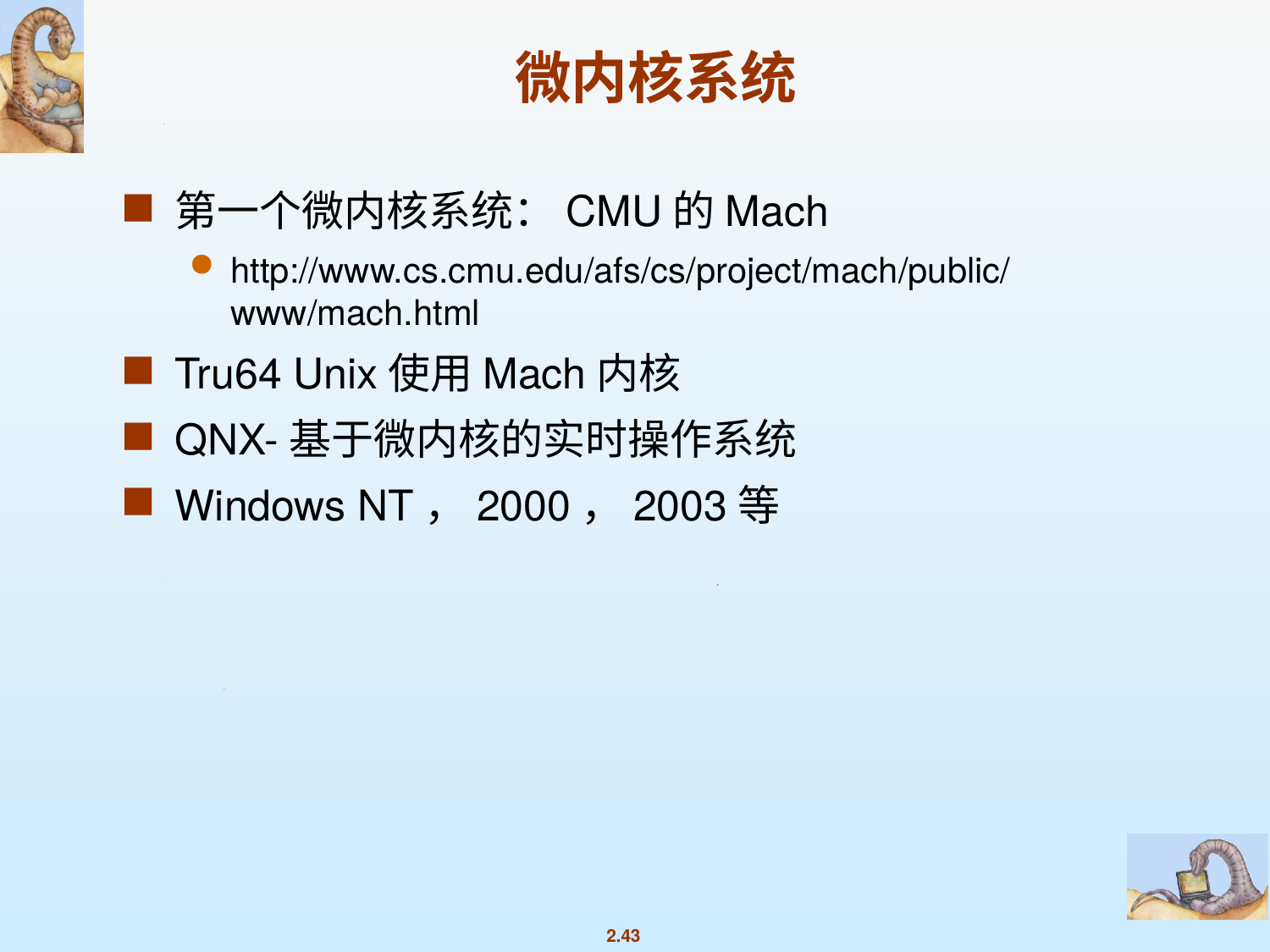

# 微内核系统
第一个微内核系统：CMU的Mach
http://www.cs.cmu.edu/afs/cs/project/mach/public/www/mach.html
Tru64 Unix使用Mach内核
QNX-基于微内核的实时操作系统
Windows NT，2000，2003等